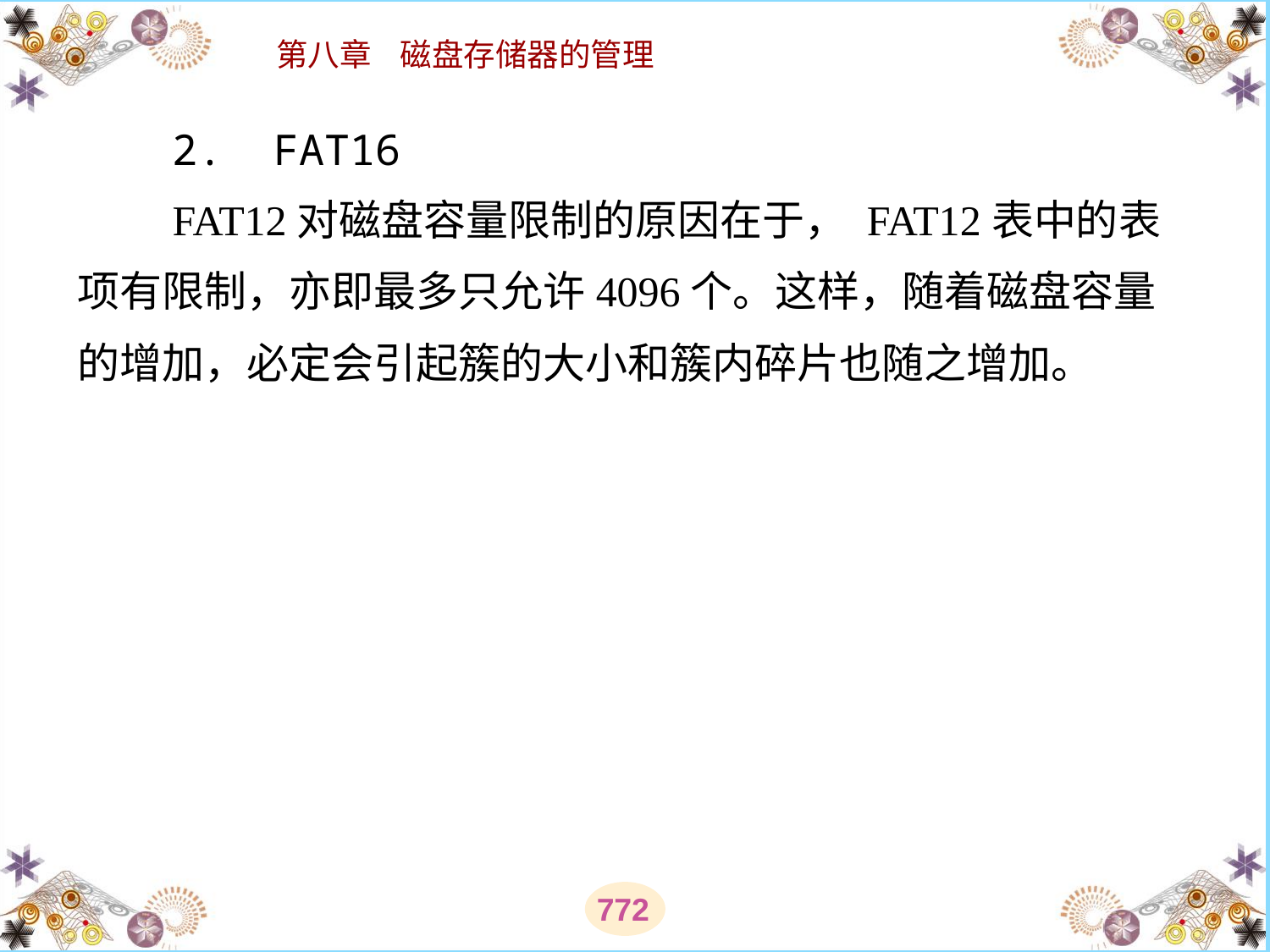

# 2.  FAT16 　　FAT12对磁盘容量限制的原因在于， FAT12表中的表项有限制，亦即最多只允许4096个。这样，随着磁盘容量的增加，必定会引起簇的大小和簇内碎片也随之增加。